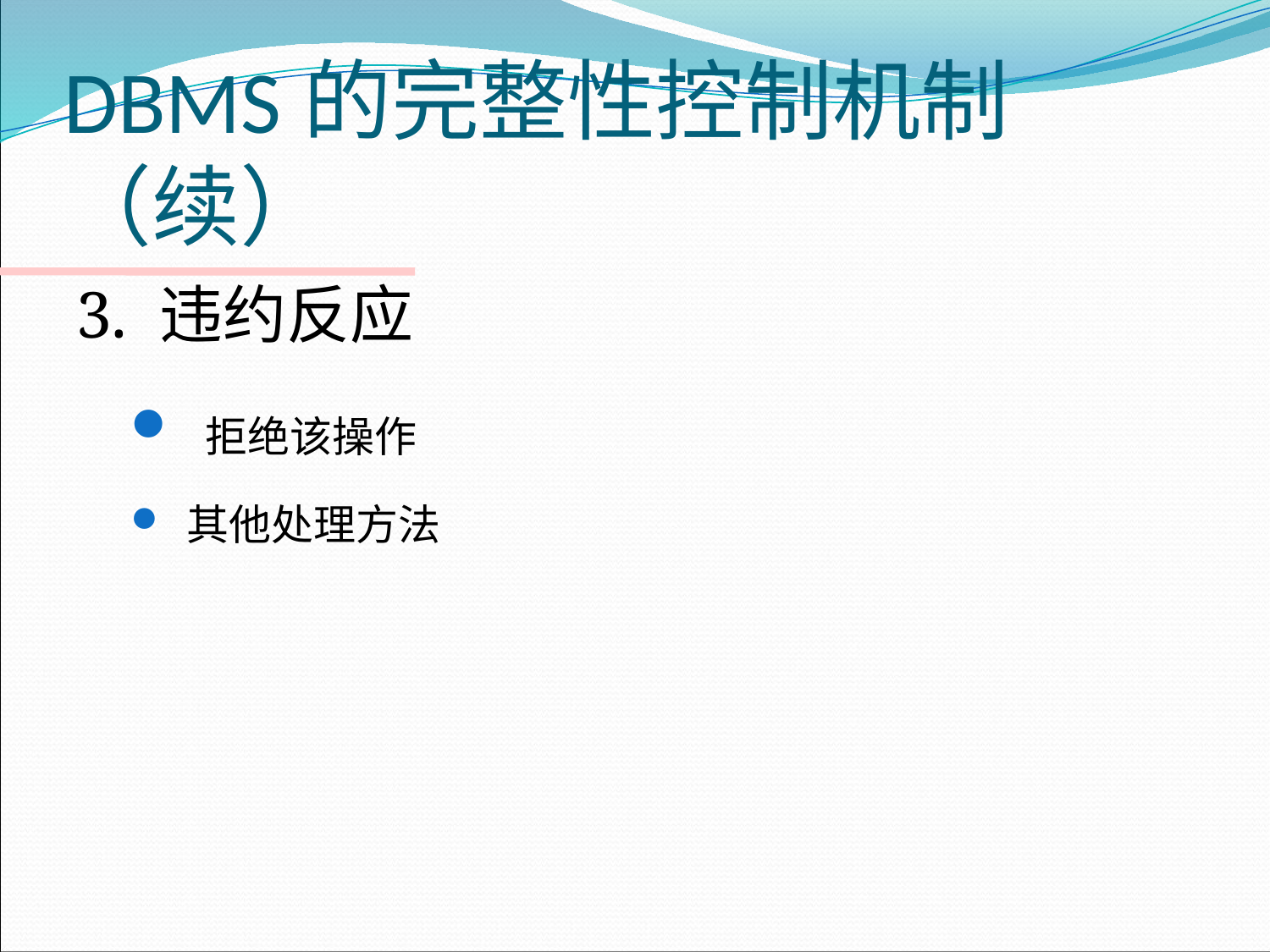

# DBMS的完整性控制机制（续）
3. 违约反应
 拒绝该操作
 其他处理方法

504